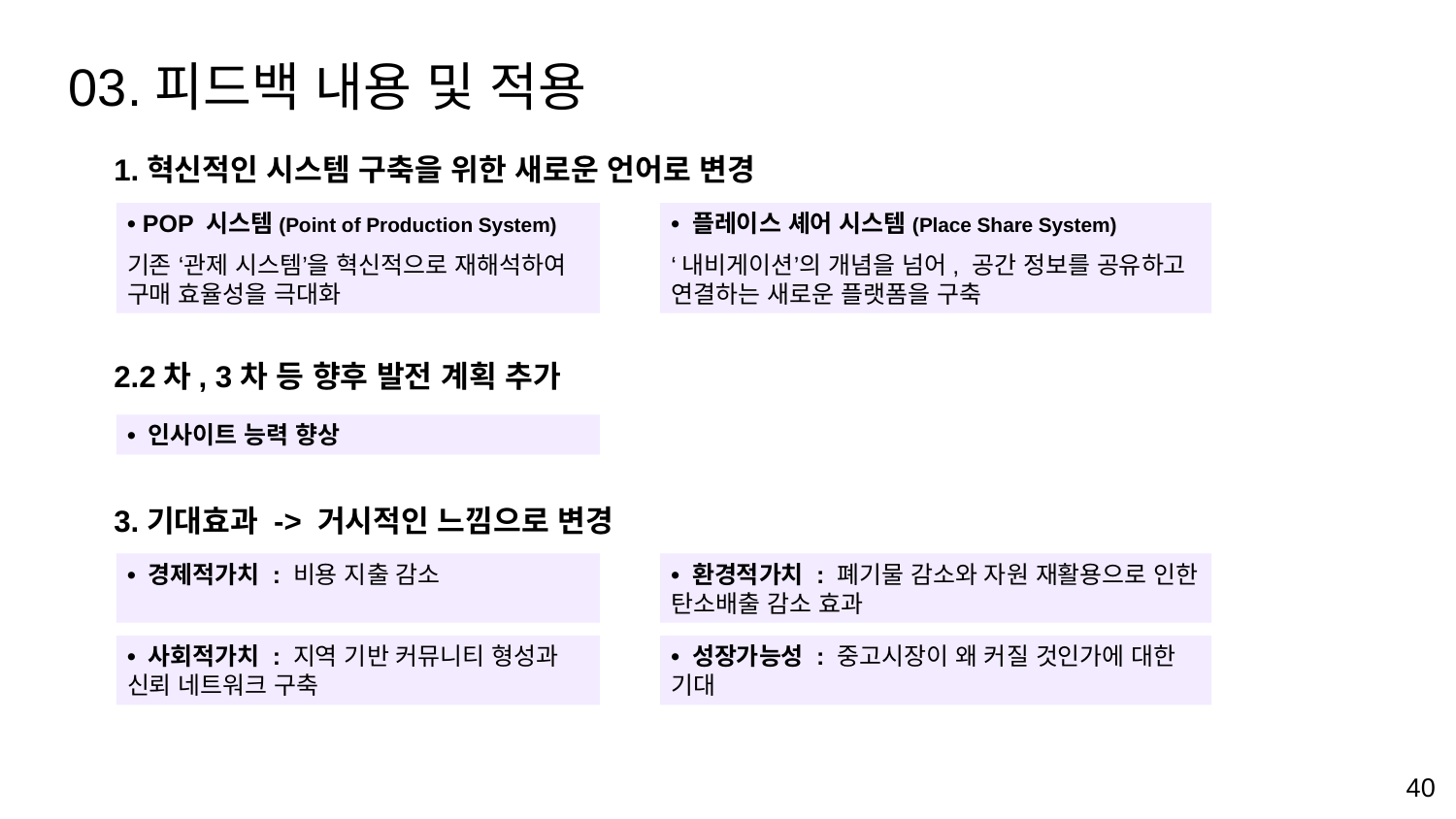

03.피드백 내용 및 적용
1.혁신적인 시스템 구축을 위한 새로운 언어로 변경
• POP 시스템(Point of Production System)

기존 ‘관제 시스템’을 혁신적으로 재해석하여 구매 효율성을 극대화
• 플레이스 셰어 시스템(Place Share System)

‘내비게이션’의 개념을 넘어, 공간 정보를 공유하고 연결하는 새로운 플랫폼을 구축
2.2차, 3차 등 향후 발전 계획 추가
• 인사이트 능력 향상
3.기대효과 -> 거시적인 느낌으로 변경
• 경제적가치 : 비용 지출 감소

• 환경적가치 : 폐기물 감소와 자원 재활용으로 인한 탄소배출 감소 효과
• 사회적가치 : 지역 기반 커뮤니티 형성과 신뢰 네트워크 구축
• 성장가능성 : 중고시장이 왜 커질 것인가에 대한 기대
40